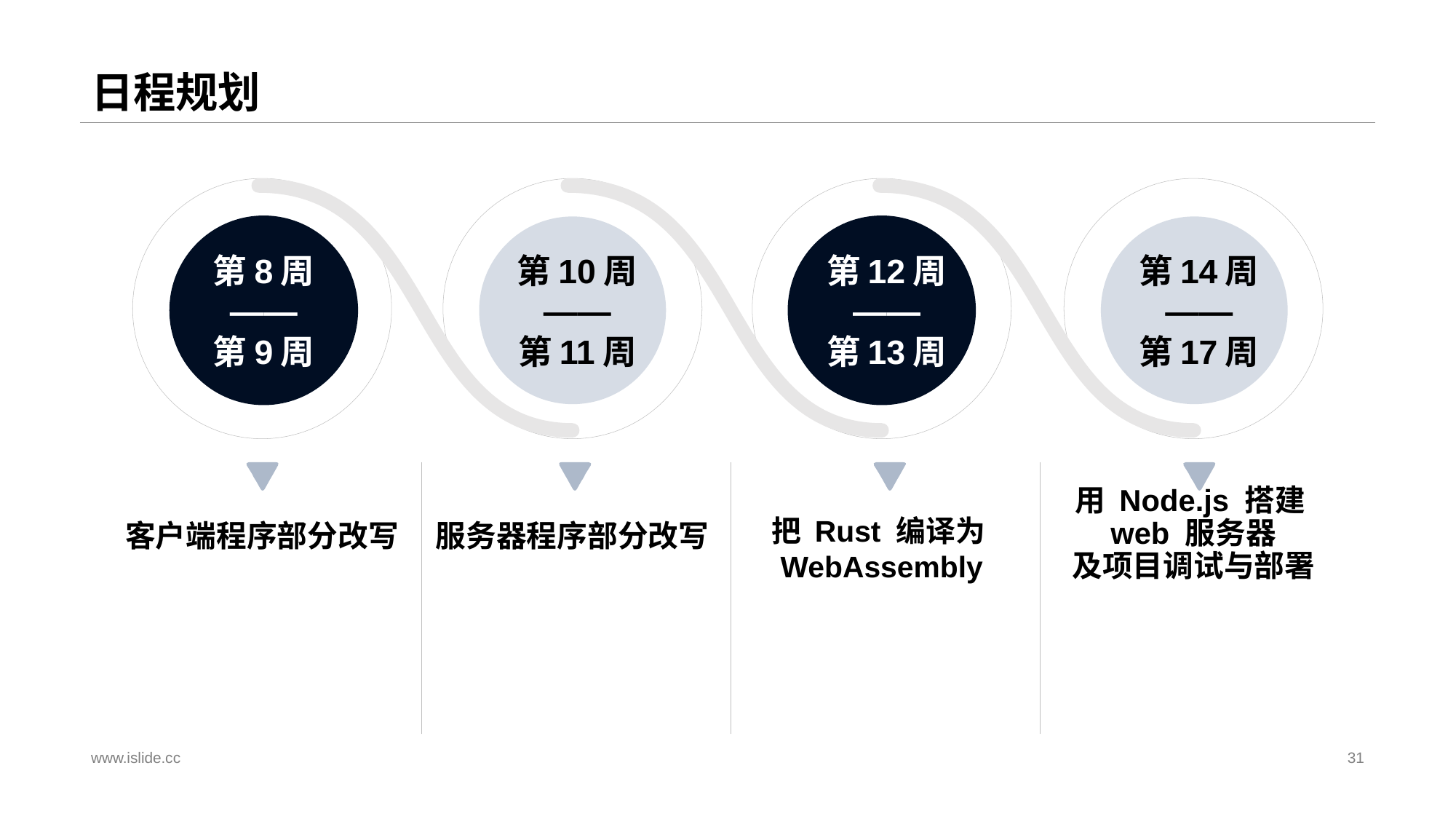

# 日程规划

第8周
——
第9周
第10周
——
第11周
第12周
——
第13周
第14周
——
第17周

客户端程序部分改写
服务器程序部分改写
把 Rust 编译为
WebAssembly
用 Node.js 搭建
web 服务器
及项目调试与部署
www.islide.cc
31